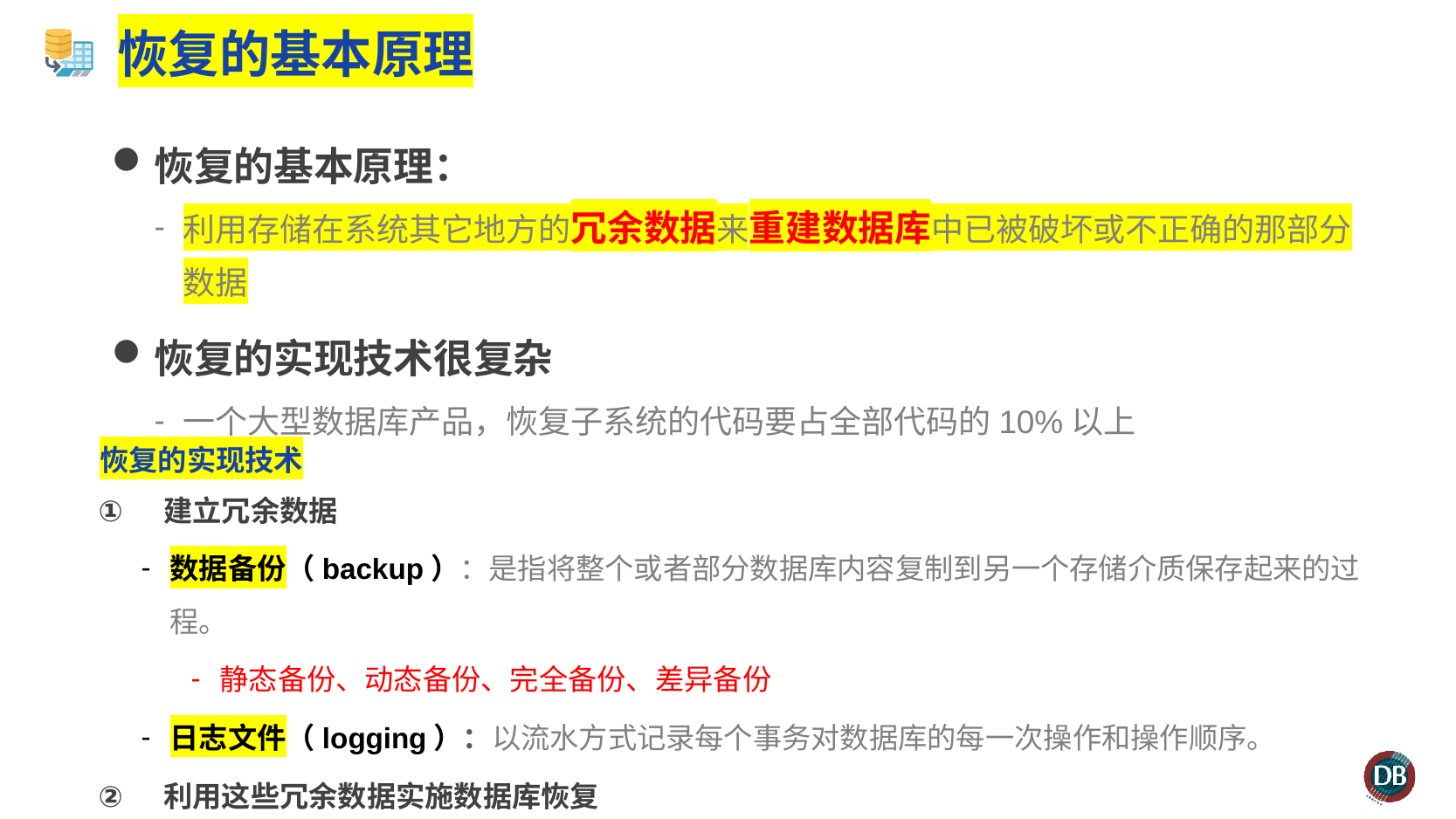

# 恢复的基本原理
恢复的基本原理：
利用存储在系统其它地方的冗余数据来重建数据库中已被破坏或不正确的那部分数据
恢复的实现技术很复杂
一个大型数据库产品，恢复子系统的代码要占全部代码的10%以上
恢复的实现技术
建立冗余数据
数据备份（backup）：是指将整个或者部分数据库内容复制到另一个存储介质保存起来的过程。
静态备份、动态备份、完全备份、差异备份
日志文件（logging）：以流水方式记录每个事务对数据库的每一次操作和操作顺序。
利用这些冗余数据实施数据库恢复